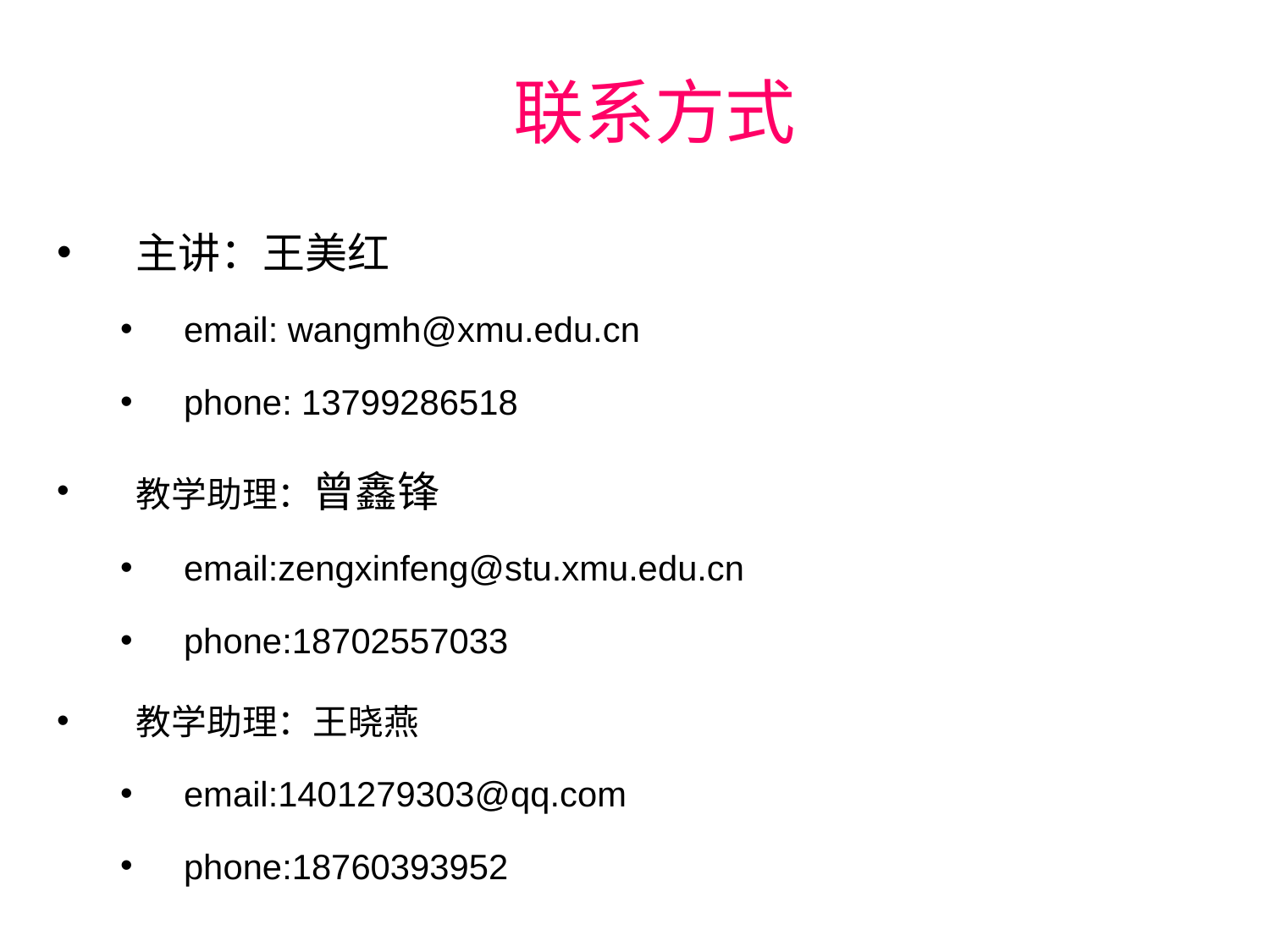

# 联系方式
主讲：王美红
email: wangmh@xmu.edu.cn
phone: 13799286518
教学助理：曾鑫锋
email:zengxinfeng@stu.xmu.edu.cn
phone:18702557033
教学助理：王晓燕
email:1401279303@qq.com
phone:18760393952